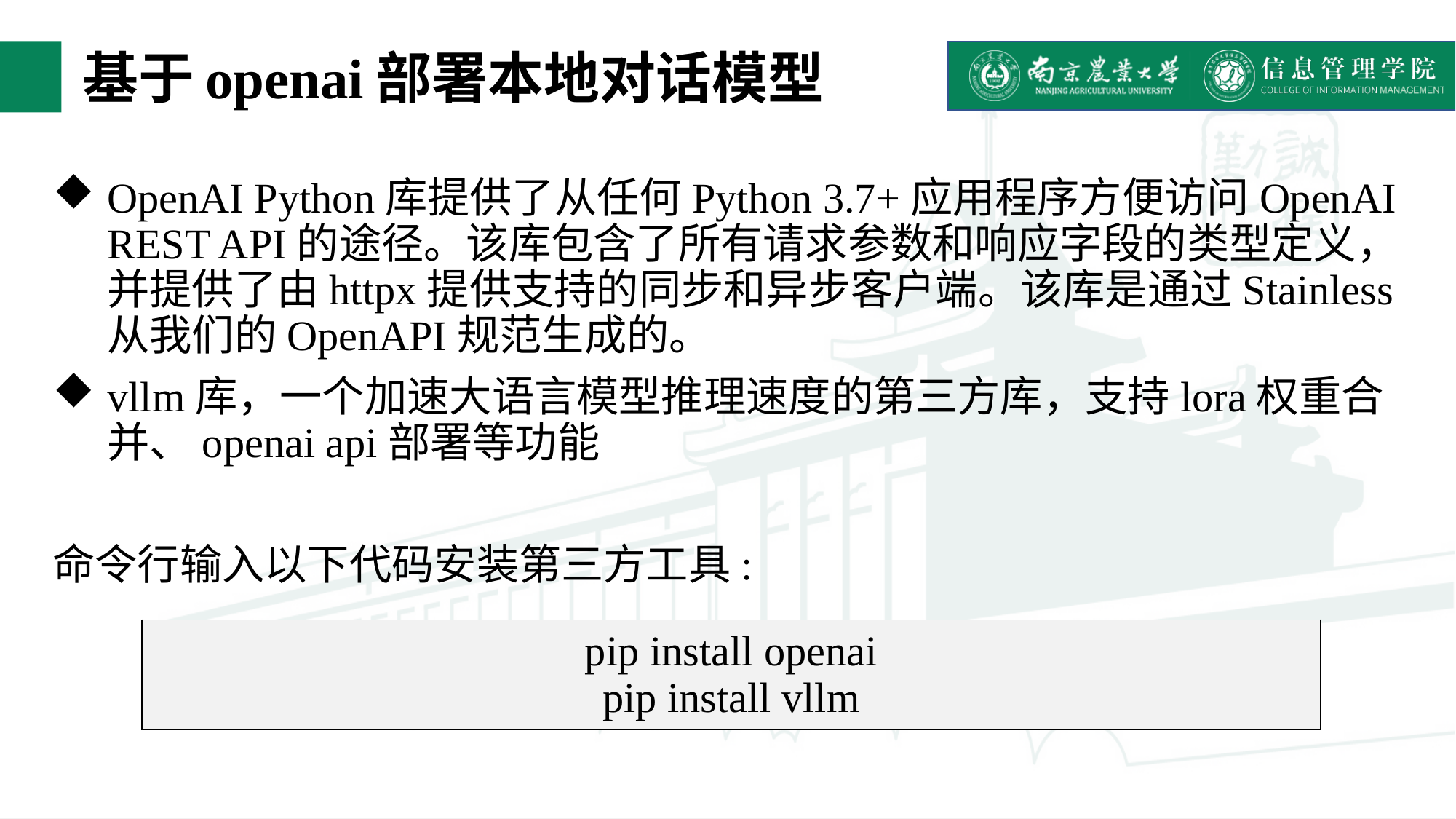

# 基于openai部署本地对话模型
OpenAI Python库提供了从任何Python 3.7+应用程序方便访问OpenAI REST API的途径。该库包含了所有请求参数和响应字段的类型定义，并提供了由httpx提供支持的同步和异步客户端。该库是通过Stainless从我们的OpenAPI规范生成的。
vllm库，一个加速大语言模型推理速度的第三方库，支持lora权重合并、openai api部署等功能

命令行输入以下代码安装第三方工具:

| pip install openai pip install vllm |
| --- |